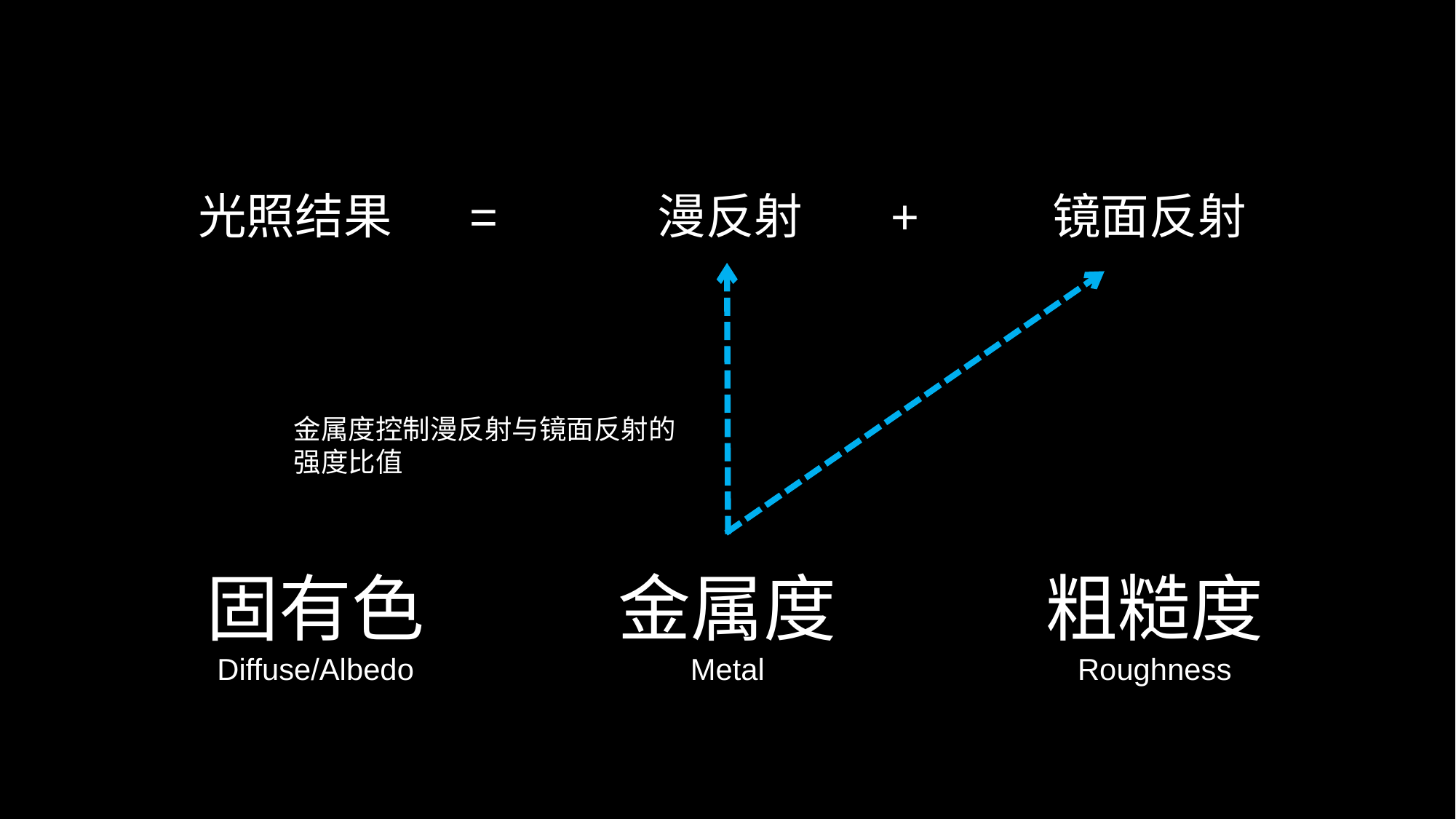

光照结果      =           漫反射       +         镜面反射
金属度控制漫反射与镜面反射的强度比值
固有色
Diffuse/Albedo
金属度
Metal
粗糙度
Roughness